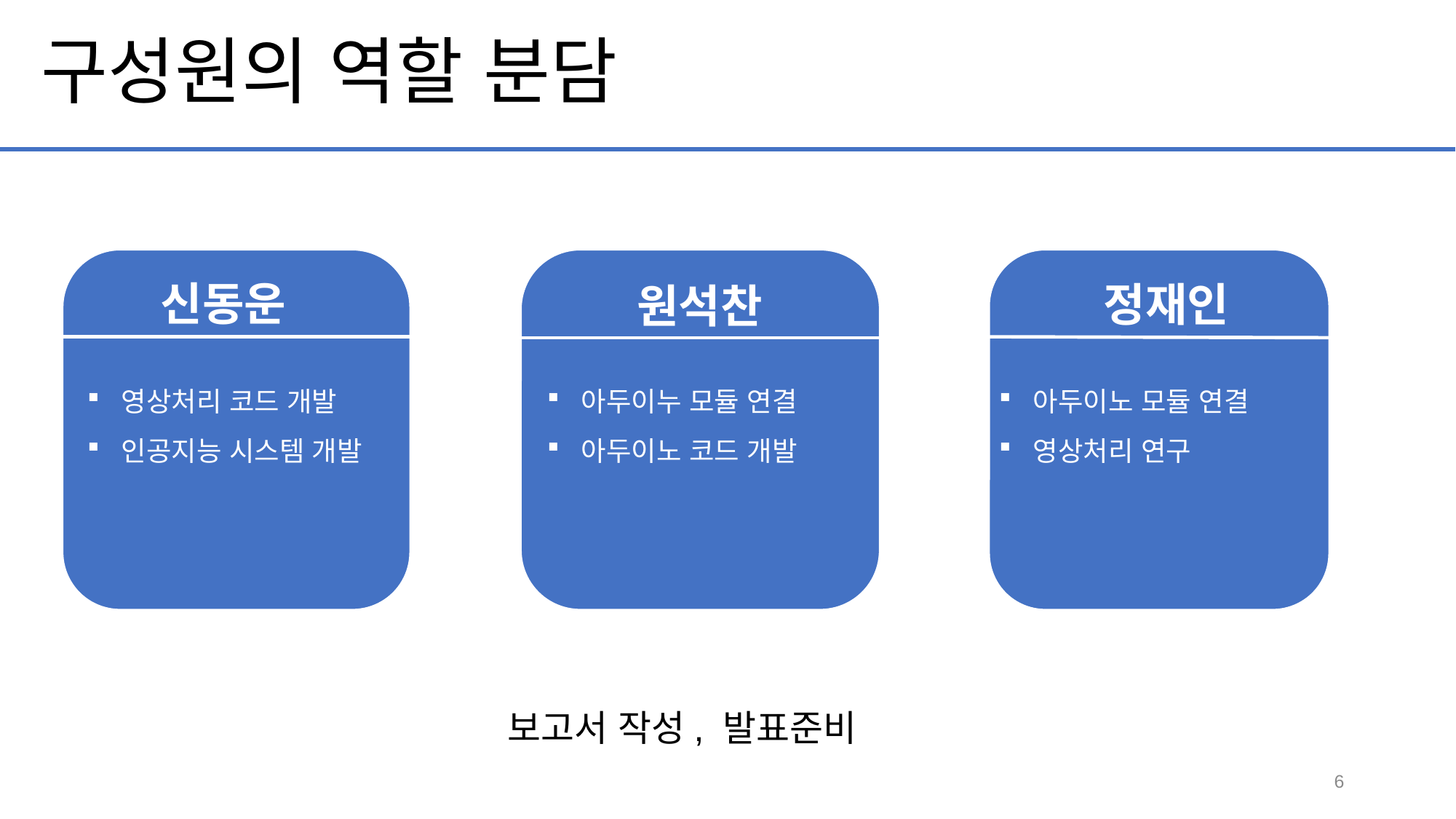

구성원의 역할 분담

신동운
정재인
원석찬
영상처리 코드 개발
인공지능 시스템 개발
아두이누 모듈 연결
아두이노 코드 개발
아두이노 모듈 연결
영상처리 연구
보고서 작성, 발표준비
6